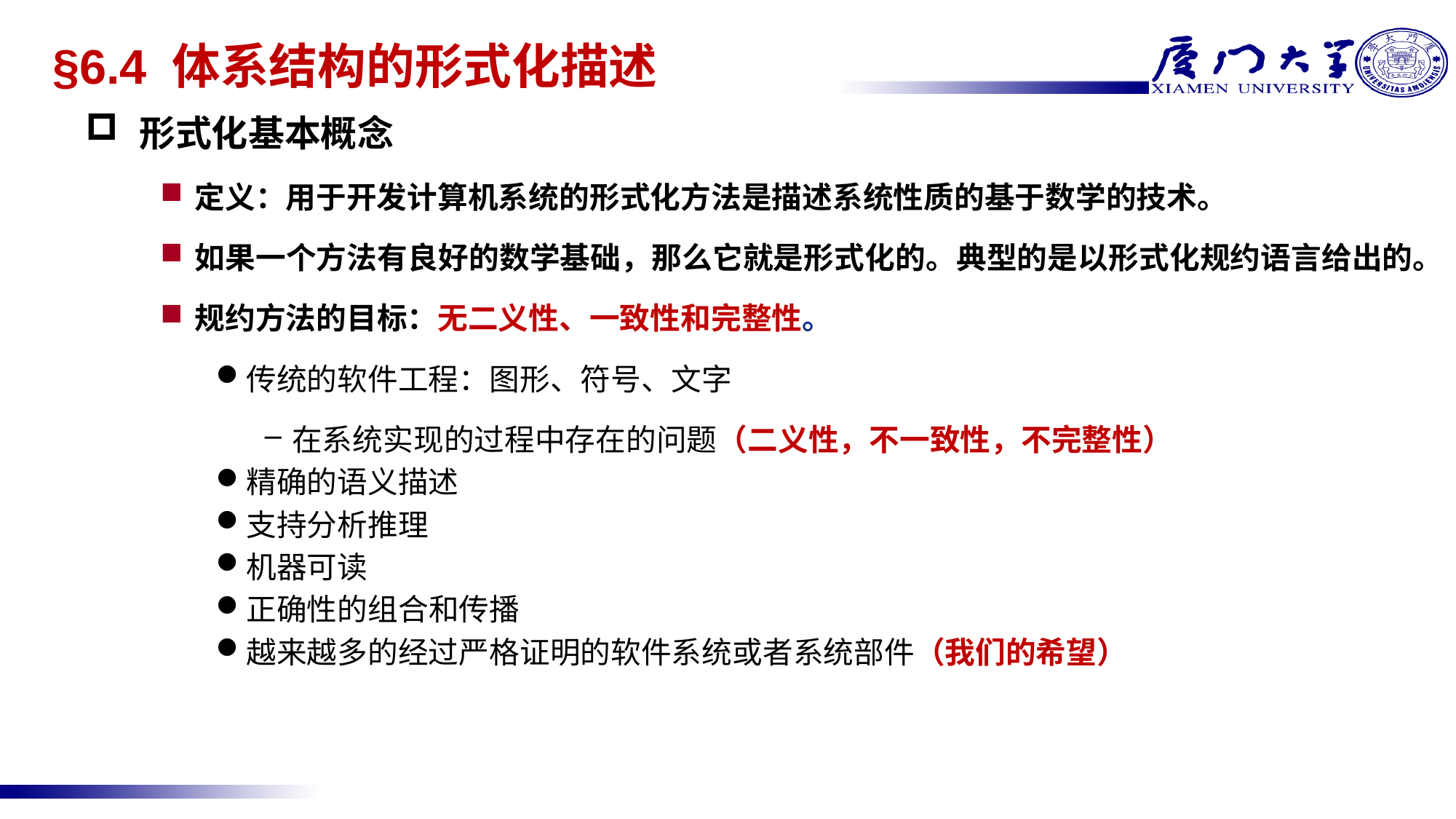

# §6.4 体系结构的形式化描述
形式化基本概念
定义：用于开发计算机系统的形式化方法是描述系统性质的基于数学的技术。
如果一个方法有良好的数学基础，那么它就是形式化的。典型的是以形式化规约语言给出的。
规约方法的目标：无二义性、一致性和完整性。
传统的软件工程：图形、符号、文字
在系统实现的过程中存在的问题（二义性，不一致性，不完整性）
精确的语义描述
支持分析推理
机器可读
正确性的组合和传播
越来越多的经过严格证明的软件系统或者系统部件（我们的希望）